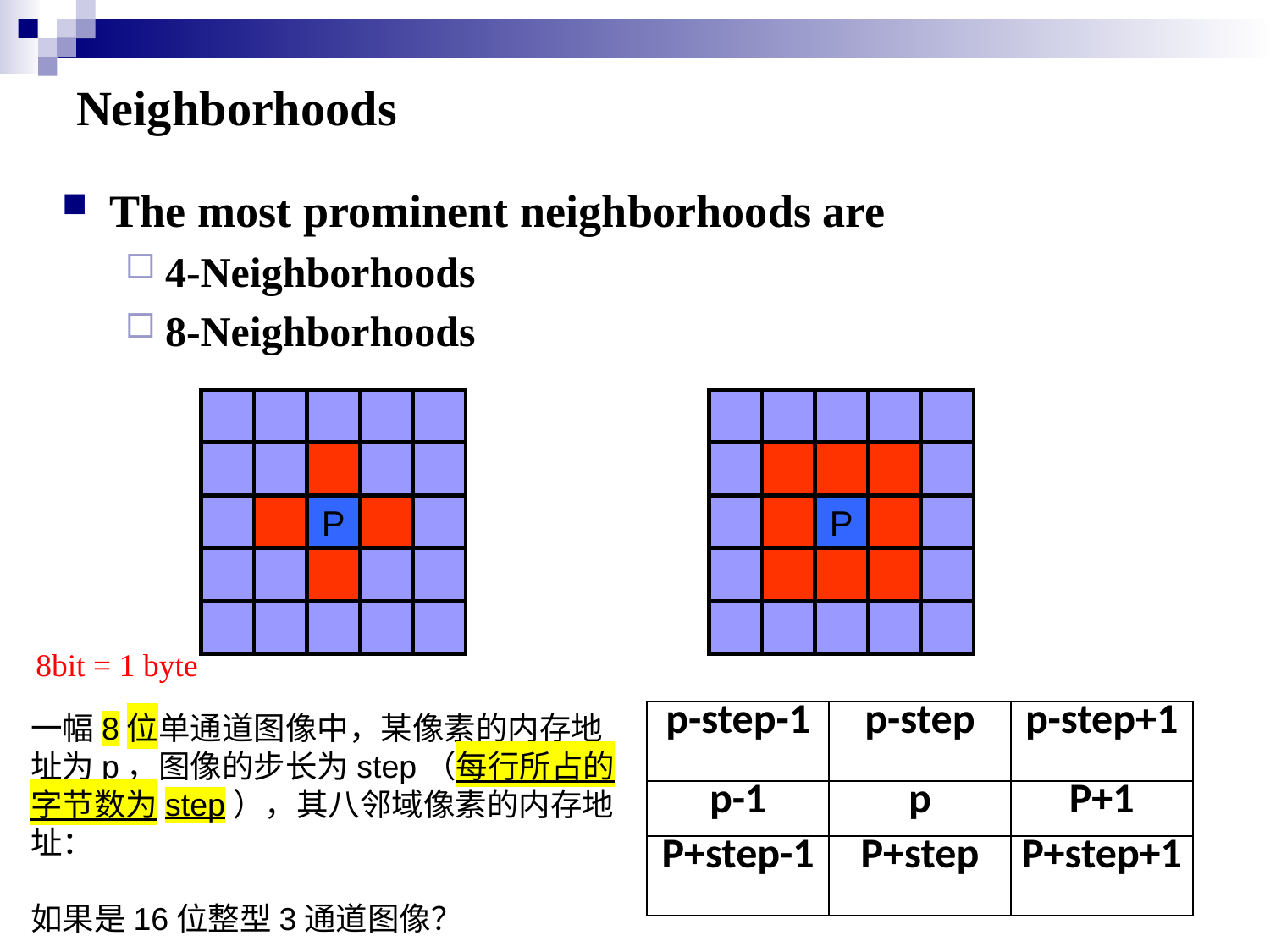

# Neighborhoods
The most prominent neighborhoods are
4-Neighborhoods
8-Neighborhoods

P

P

8bit = 1 byte
一幅8位单通道图像中，某像素的内存地址为p，图像的步长为step（每行所占的字节数为step），其八邻域像素的内存地址：

如果是16位整型3通道图像？

| p-step-1 | p-step | p-step+1 |
| --- | --- | --- |
| p-1 | p | P+1 |
| P+step-1 | P+step | P+step+1 |